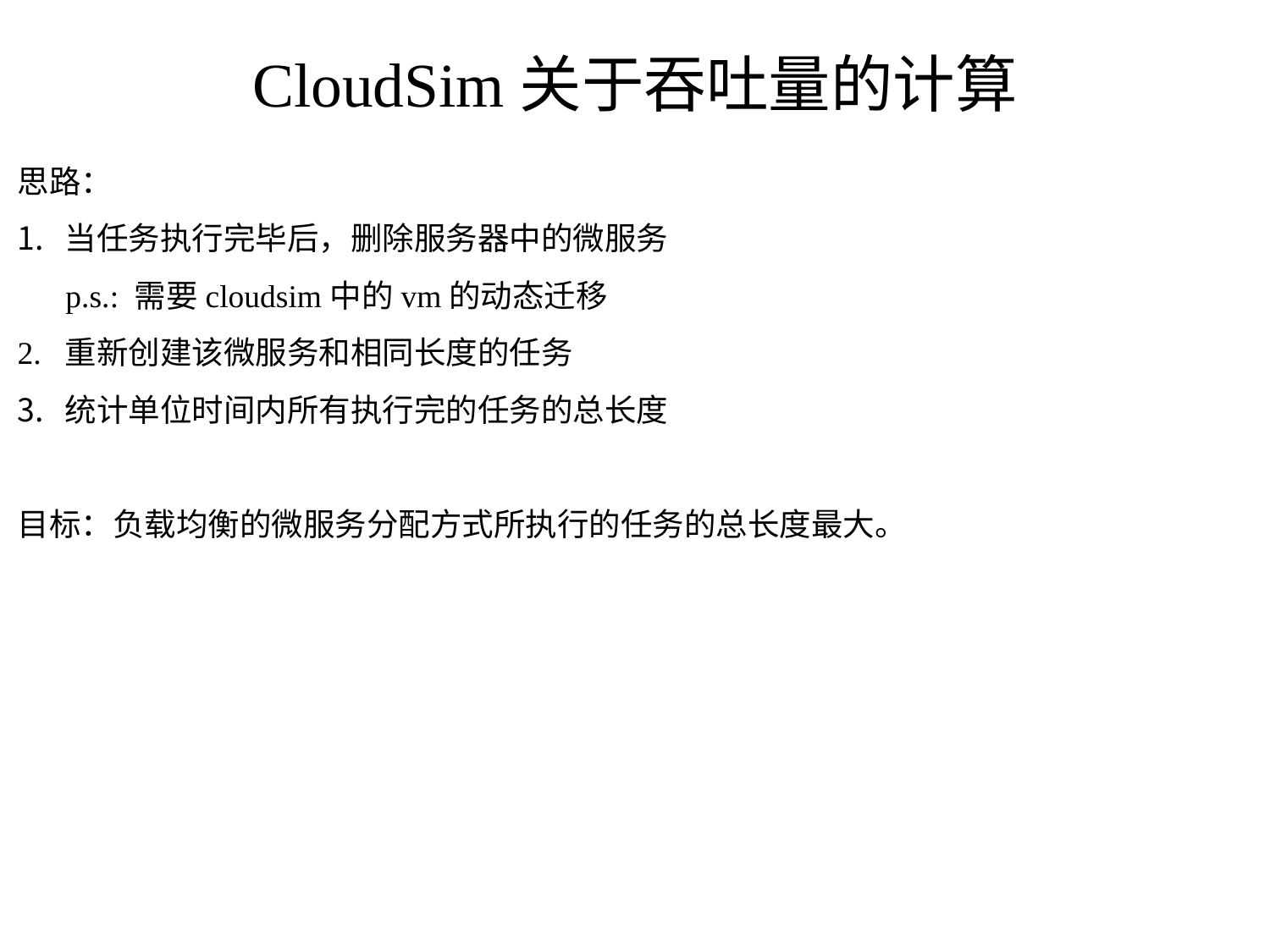

# CloudSim关于吞吐量的计算
思路：
当任务执行完毕后，删除服务器中的微服务
      p.s.: 需要cloudsim中的vm的动态迁移
2.  重新创建该微服务和相同长度的任务
统计单位时间内所有执行完的任务的总长度

目标：负载均衡的微服务分配方式所执行的任务的总长度最大。